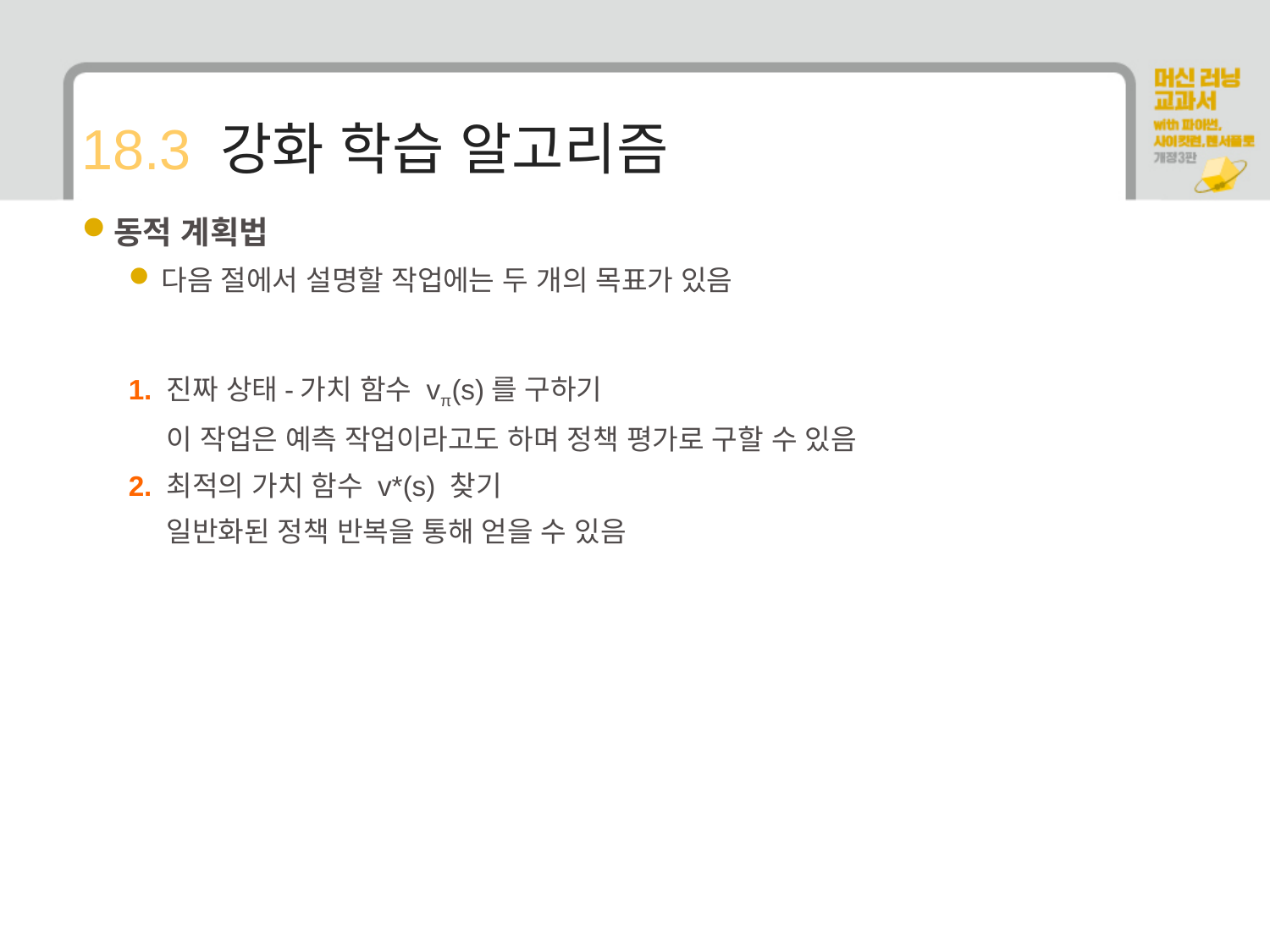

# 18.3 강화 학습 알고리즘
동적 계획법
다음 절에서 설명할 작업에는 두 개의 목표가 있음

1. 진짜 상태-가치 함수 vπ(s)를 구하기
    이 작업은 예측 작업이라고도 하며 정책 평가로 구할 수 있음
2. 최적의 가치 함수 v*(s) 찾기
    일반화된 정책 반복을 통해 얻을 수 있음